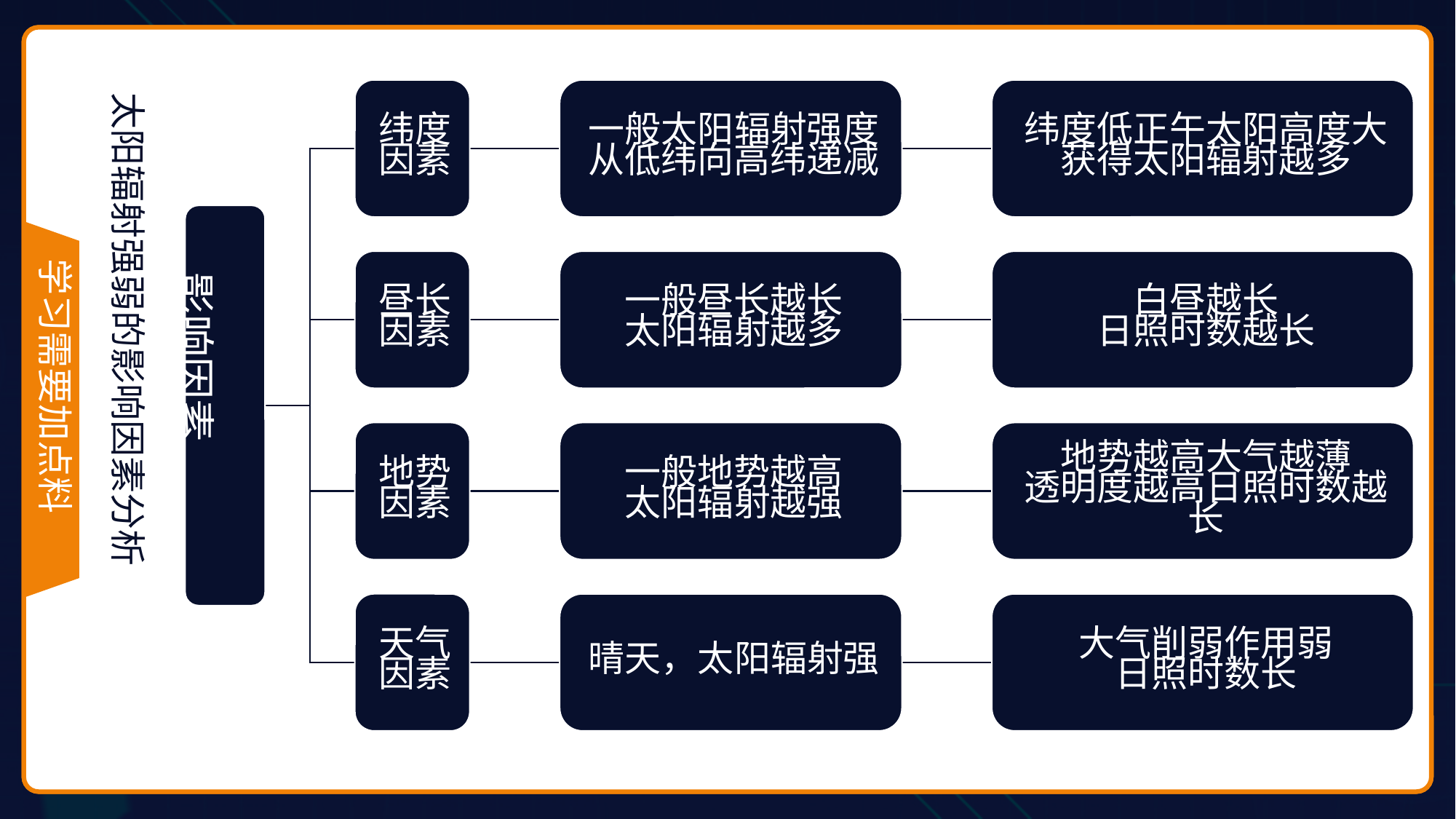

影响因素
纬度
因素
一般太阳辐射强度从低纬向高纬递减
纬度低正午太阳高度大
获得太阳辐射越多
昼长
因素
一般昼长越长
太阳辐射越多
白昼越长
日照时数越长
地势
因素
一般地势越高
太阳辐射越强
地势越高大气越薄
透明度越高日照时数越长
天气
因素
晴天，太阳辐射强
大气削弱作用弱
日照时数长
太阳辐射强弱的影响因素分析
影响因素